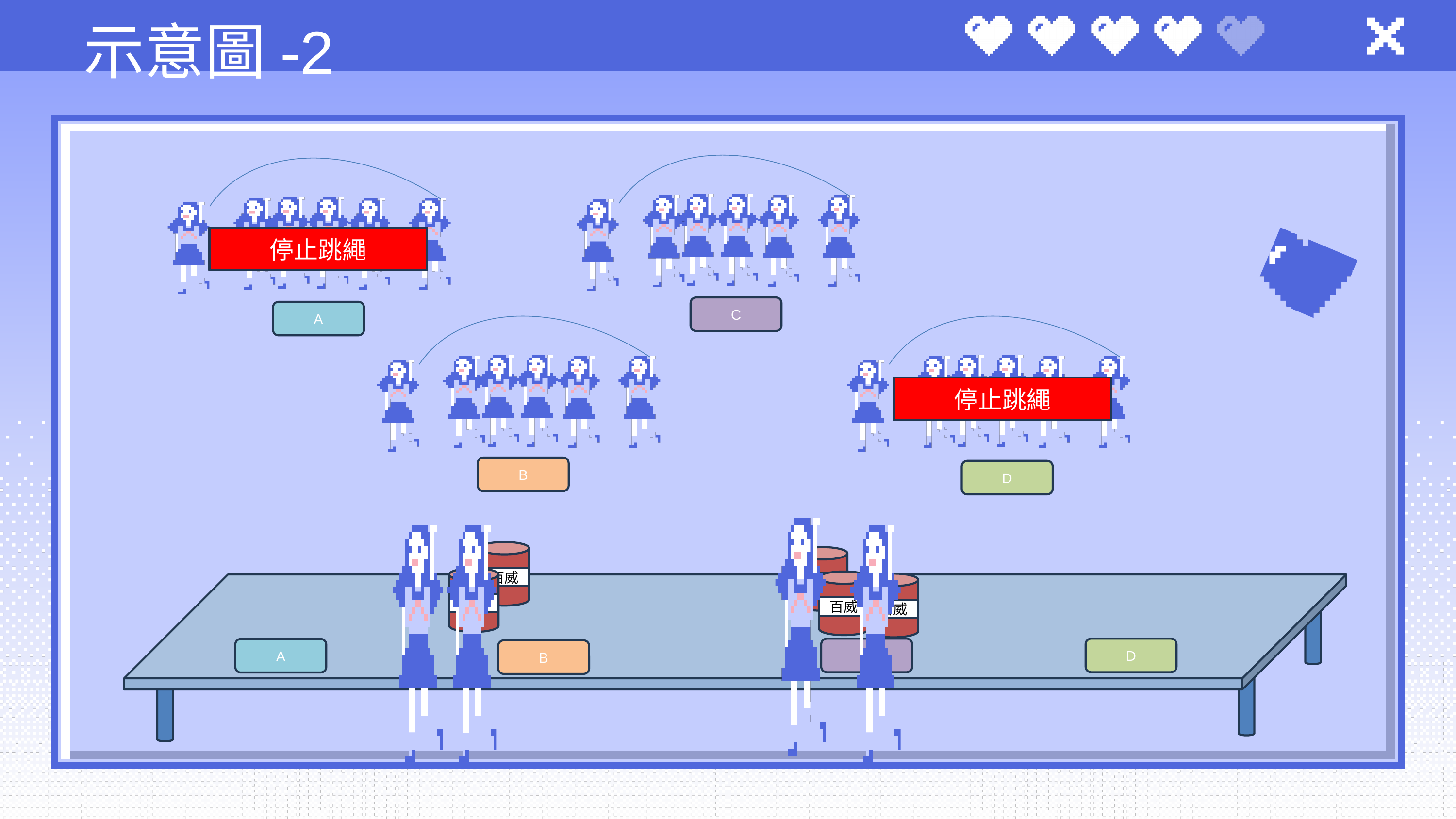

示意圖-2

停止跳繩

C
A

停止跳繩

B
D

百威

百威

百威

百威

百威

C
D
A
B